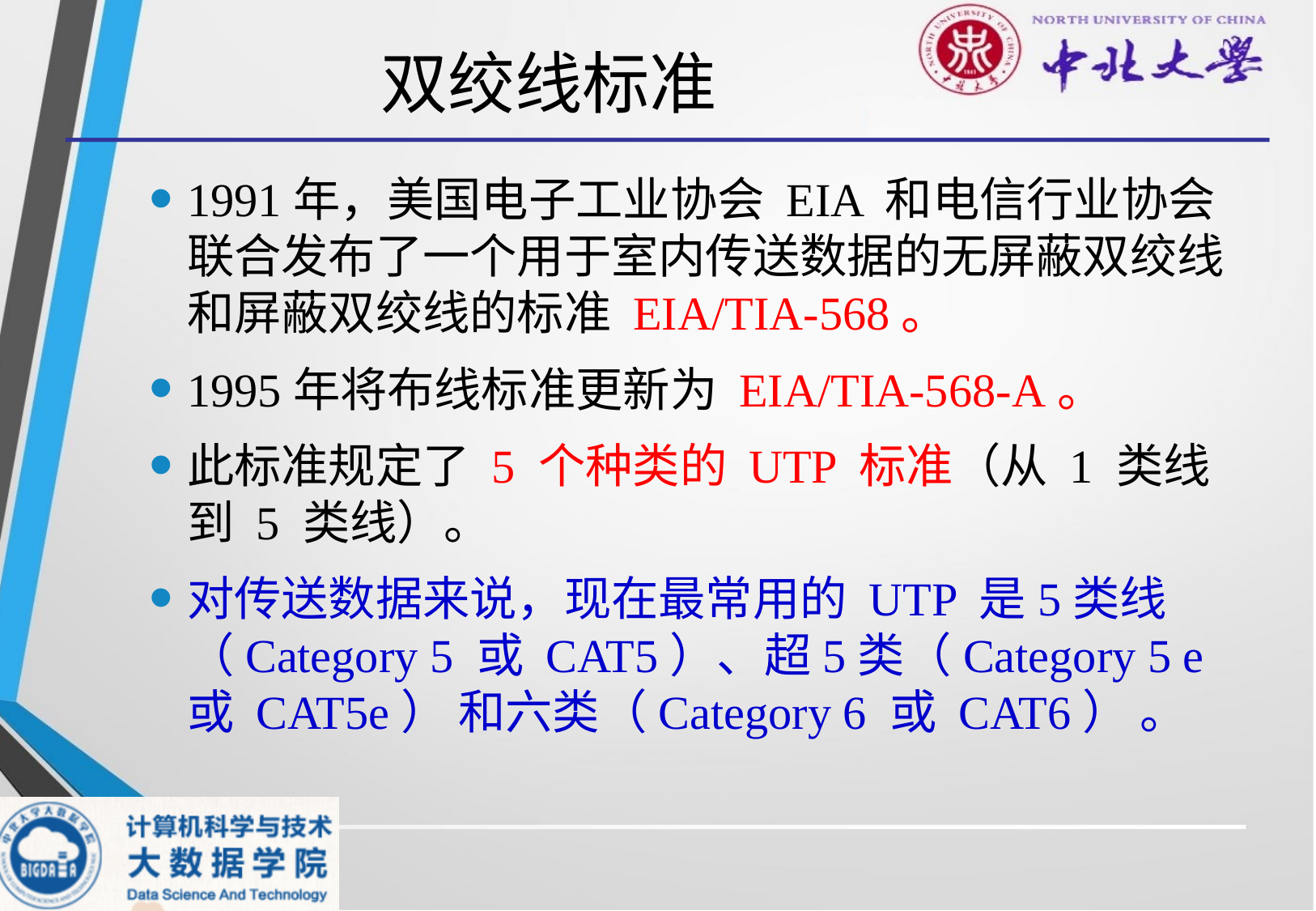

# 双绞线标准
1991年，美国电子工业协会 EIA 和电信行业协会联合发布了一个用于室内传送数据的无屏蔽双绞线和屏蔽双绞线的标准 EIA/TIA-568。
1995年将布线标准更新为 EIA/TIA-568-A。
此标准规定了 5 个种类的 UTP 标准（从 1 类线到 5 类线）。
对传送数据来说，现在最常用的 UTP 是5类线（Category 5 或 CAT5）、超5类（Category 5 e或 CAT5e） 和六类（Category 6 或 CAT6） 。
47